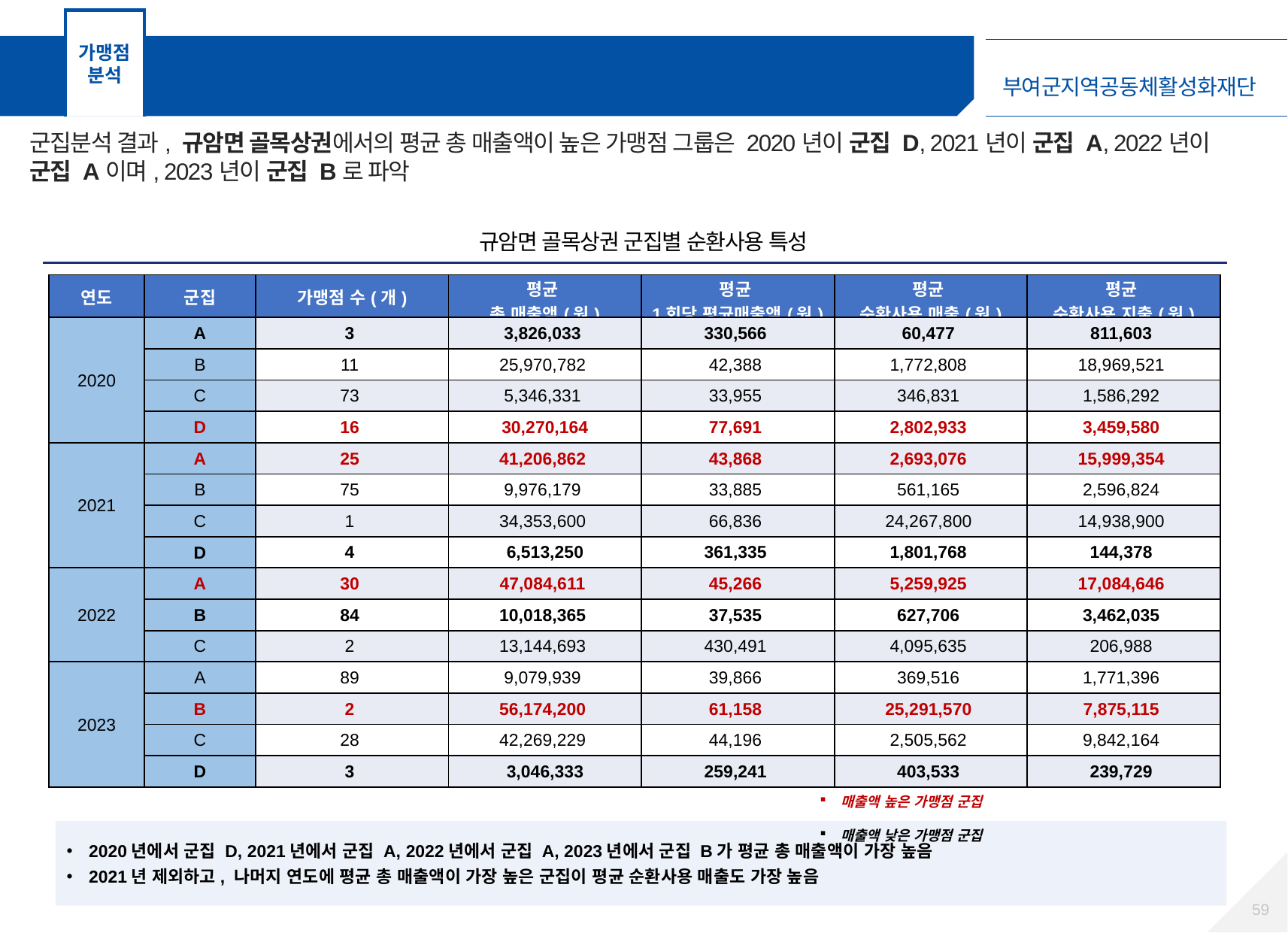

가맹점
분석
가맹점 군집분석 – 규암면 골목상권 가맹점
군집분석 결과, 규암면 골목상권에서의 평균 총 매출액이 높은 가맹점 그룹은 2020년이 군집 D, 2021년이 군집 A, 2022년이 군집 A이며, 2023년이 군집 B로 파악
규암면 골목상권 군집별 순환사용 특성
| 연도 | 군집 | 가맹점 수(개) | 평균 총 매출액(원) | 평균 1회당 평균매출액(원) | 평균 순환사용 매출(원) | 평균 순환사용 지출(원) |
| --- | --- | --- | --- | --- | --- | --- |
| 2020 | A | 3 | 3,826,033 | 330,566 | 60,477 | 811,603 |
|  | B | 11 | 25,970,782 | 42,388 | 1,772,808 | 18,969,521 |
|  | C | 73 | 5,346,331 | 33,955 | 346,831 | 1,586,292 |
|  | D | 16 | 30,270,164 | 77,691 | 2,802,933 | 3,459,580 |
| 2021 | A | 25 | 41,206,862 | 43,868 | 2,693,076 | 15,999,354 |
|  | B | 75 | 9,976,179 | 33,885 | 561,165 | 2,596,824 |
|  | C | 1 | 34,353,600 | 66,836 | 24,267,800 | 14,938,900 |
|  | D | 4 | 6,513,250 | 361,335 | 1,801,768 | 144,378 |
| 2022 | A | 30 | 47,084,611 | 45,266 | 5,259,925 | 17,084,646 |
|  | B | 84 | 10,018,365 | 37,535 | 627,706 | 3,462,035 |
|  | C | 2 | 13,144,693 | 430,491 | 4,095,635 | 206,988 |
| 2023 | A | 89 | 9,079,939 | 39,866 | 369,516 | 1,771,396 |
|  | B | 2 | 56,174,200 | 61,158 | 25,291,570 | 7,875,115 |
|  | C | 28 | 42,269,229 | 44,196 | 2,505,562 | 9,842,164 |
|  | D | 3 | 3,046,333 | 259,241 | 403,533 | 239,729 |
매출액 높은 가맹점 군집

매출액 낮은 가맹점 군집
2020년에서 군집 D, 2021년에서 군집 A, 2022년에서 군집 A, 2023년에서 군집 B가 평균 총 매출액이 가장 높음
2021년 제외하고, 나머지 연도에 평균 총 매출액이 가장 높은 군집이 평균 순환사용 매출도 가장 높음
59